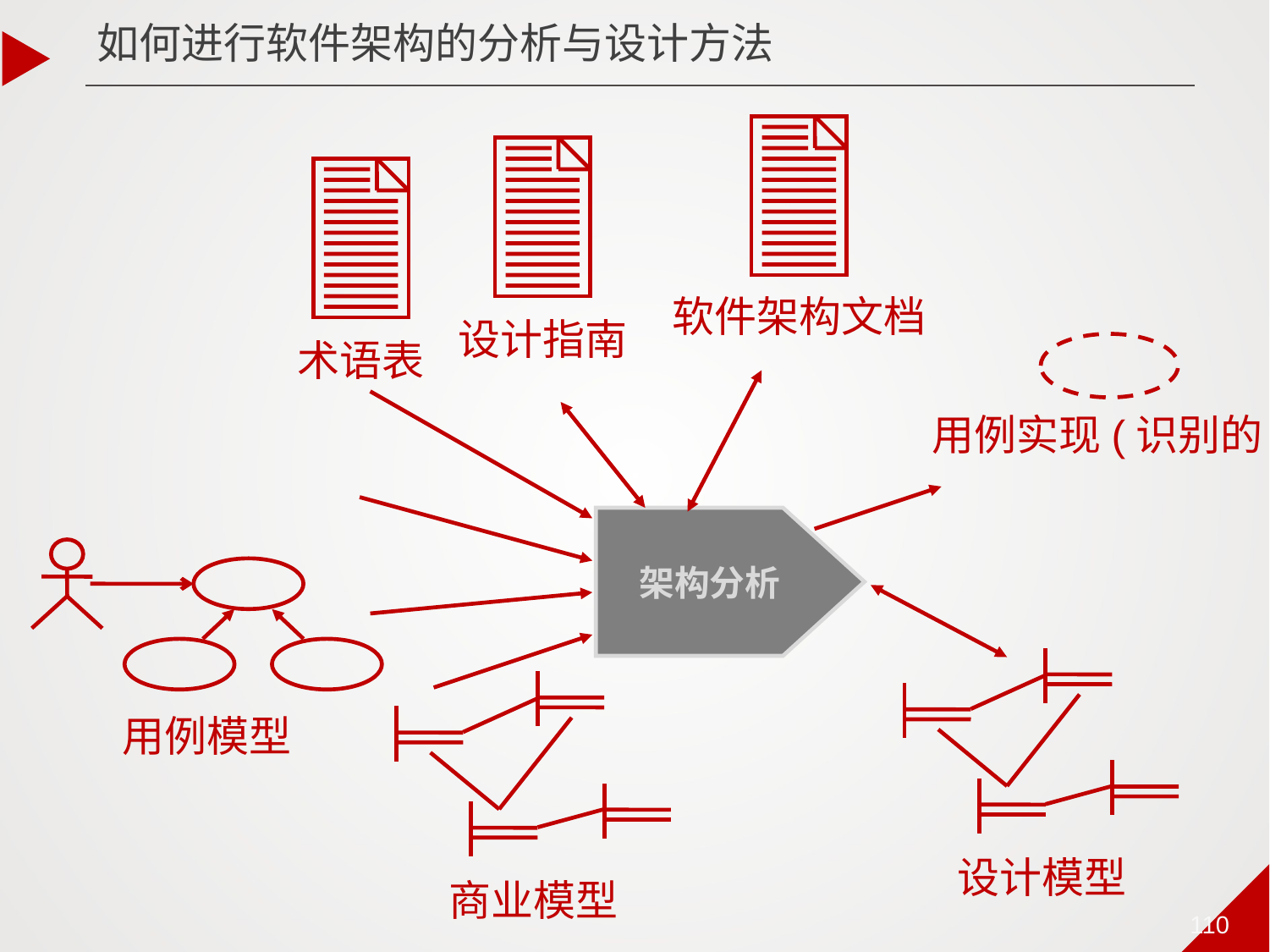

如何进行软件架构的分析与设计方法

软件架构文档

设计指南

术语表

用例实现(识别的)

架构分析

用例模型

设计模型

商业模型